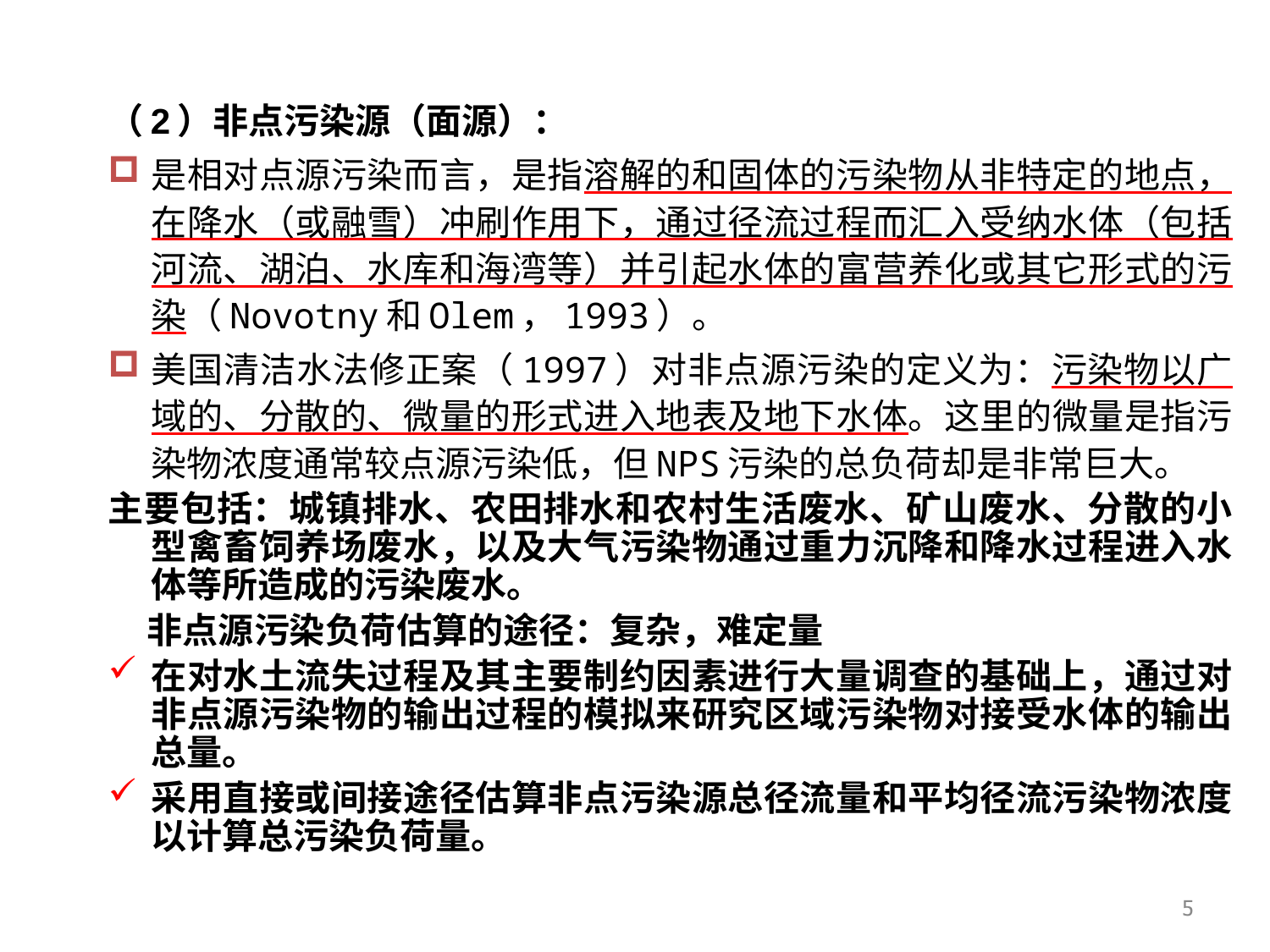

（2）非点污染源（面源）：
是相对点源污染而言，是指溶解的和固体的污染物从非特定的地点，在降水（或融雪）冲刷作用下，通过径流过程而汇入受纳水体（包括河流、湖泊、水库和海湾等）并引起水体的富营养化或其它形式的污染（Novotny和Olem，1993）。
美国清洁水法修正案（1997）对非点源污染的定义为：污染物以广域的、分散的、微量的形式进入地表及地下水体。这里的微量是指污染物浓度通常较点源污染低，但NPS污染的总负荷却是非常巨大。
主要包括：城镇排水、农田排水和农村生活废水、矿山废水、分散的小型禽畜饲养场废水，以及大气污染物通过重力沉降和降水过程进入水体等所造成的污染废水。
    非点源污染负荷估算的途径：复杂，难定量
在对水土流失过程及其主要制约因素进行大量调查的基础上，通过对非点源污染物的输出过程的模拟来研究区域污染物对接受水体的输出总量。
采用直接或间接途径估算非点污染源总径流量和平均径流污染物浓度以计算总污染负荷量。

5